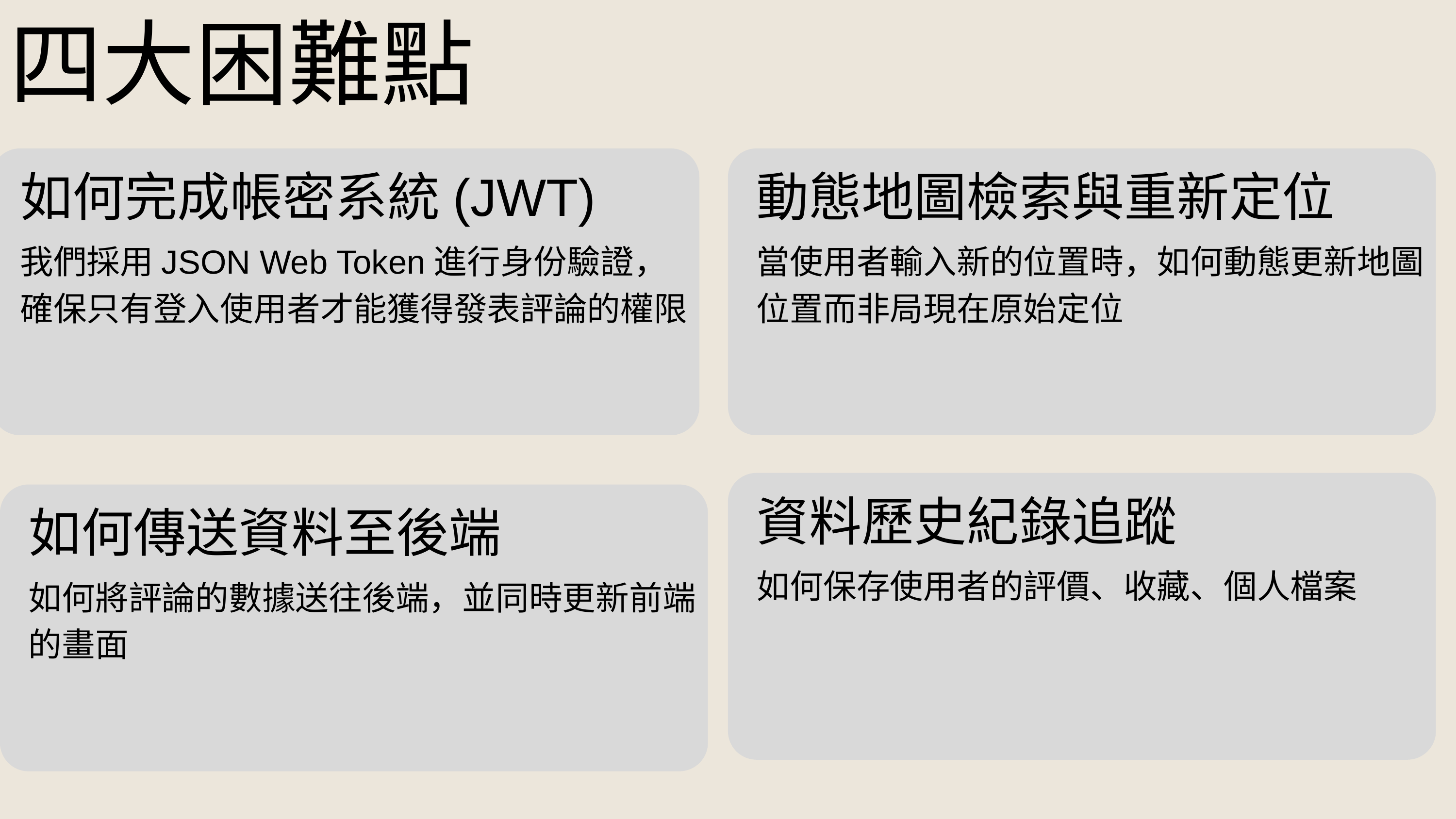

四大困難點

如何完成帳密系統(JWT)
動態地圖檢索與重新定位
我們採用JSON Web Token進行身份驗證，確保只有登入使用者才能獲得發表評論的權限
當使用者輸入新的位置時，如何動態更新地圖位置而非局現在原始定位

資料歷史紀錄追蹤

如何傳送資料至後端
如何保存使用者的評價、收藏、個人檔案
如何將評論的數據送往後端，並同時更新前端的畫面